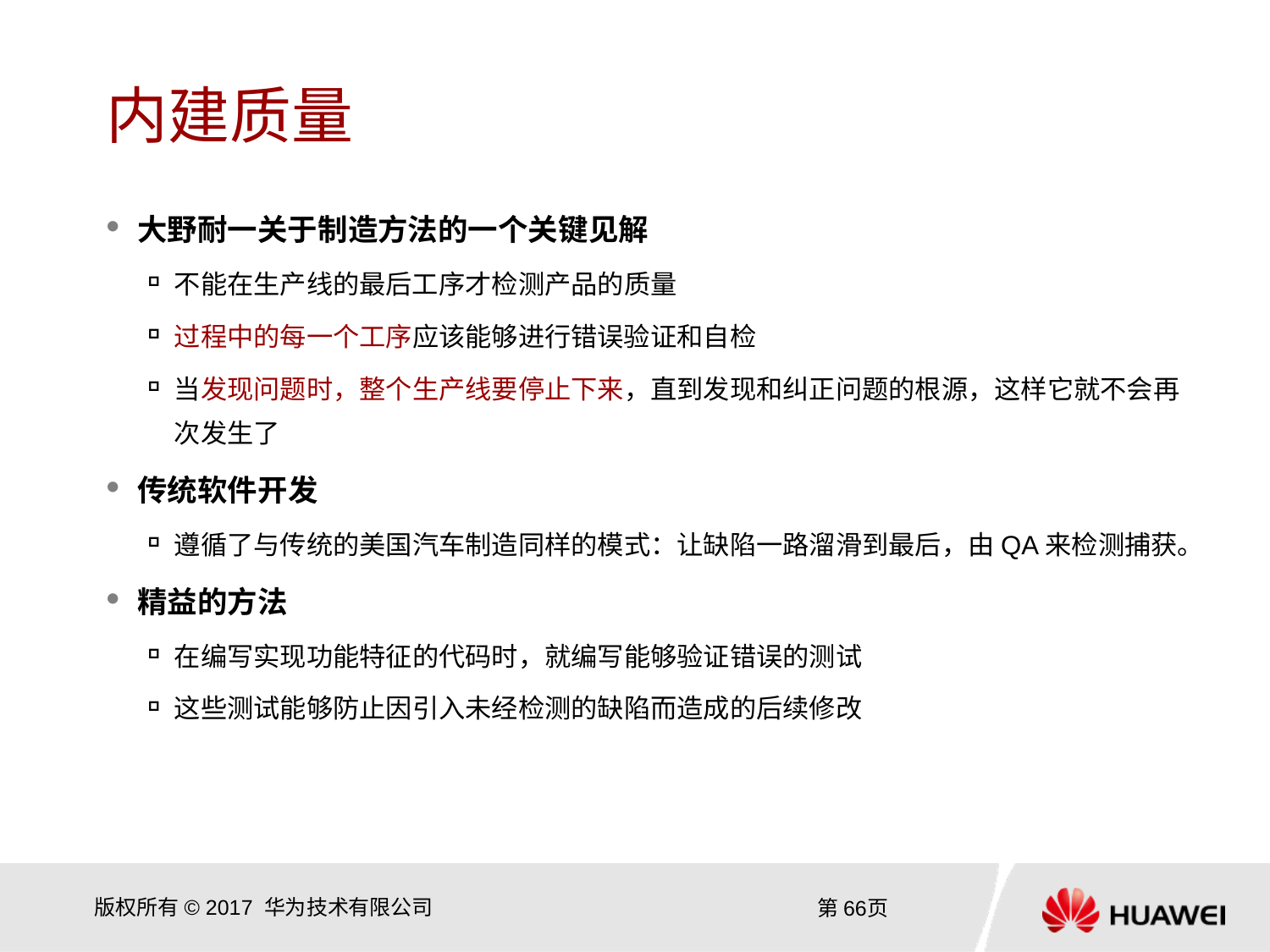

# 内建质量
大野耐一关于制造方法的一个关键见解
不能在生产线的最后工序才检测产品的质量
过程中的每一个工序应该能够进行错误验证和自检
当发现问题时，整个生产线要停止下来，直到发现和纠正问题的根源，这样它就不会再次发生了
传统软件开发
遵循了与传统的美国汽车制造同样的模式：让缺陷一路溜滑到最后，由QA来检测捕获。
精益的方法
在编写实现功能特征的代码时，就编写能够验证错误的测试
这些测试能够防止因引入未经检测的缺陷而造成的后续修改